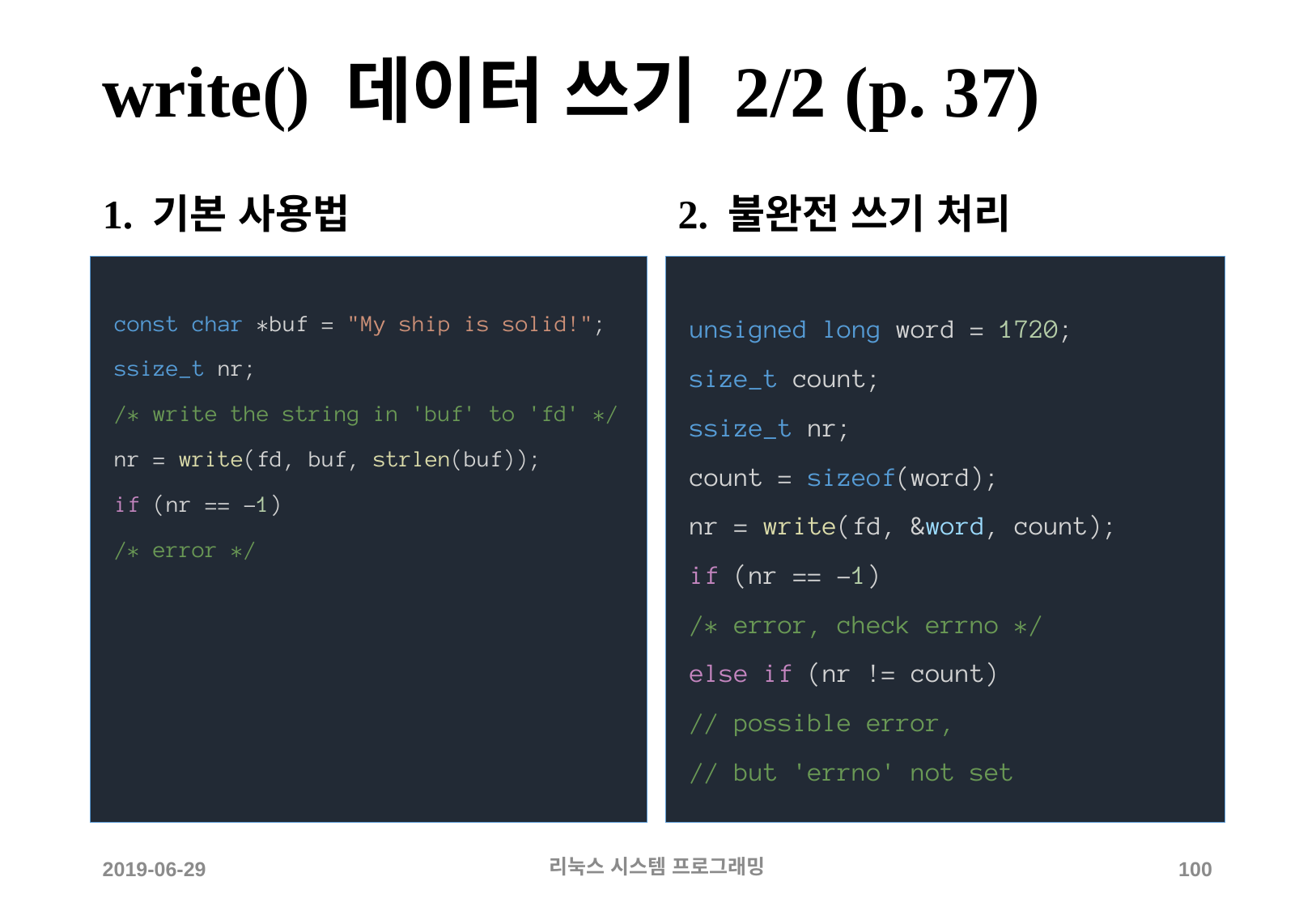

# write() 데이터 쓰기 2/2 (p. 37)
1. 기본 사용법
2. 불완전 쓰기 처리

const char *buf = "My ship is solid!";
ssize_t nr;
/* write the string in 'buf' to 'fd' */
nr = write(fd, buf, strlen(buf));
if (nr == -1)
/* error */

unsigned long word = 1720;
size_t count;
ssize_t nr;
count = sizeof(word);
nr = write(fd, &word, count);
if (nr == -1)
/* error, check errno */
else if (nr != count)
// possible error,
// but 'errno' not set

2019-06-29
리눅스 시스템 프로그래밍
100